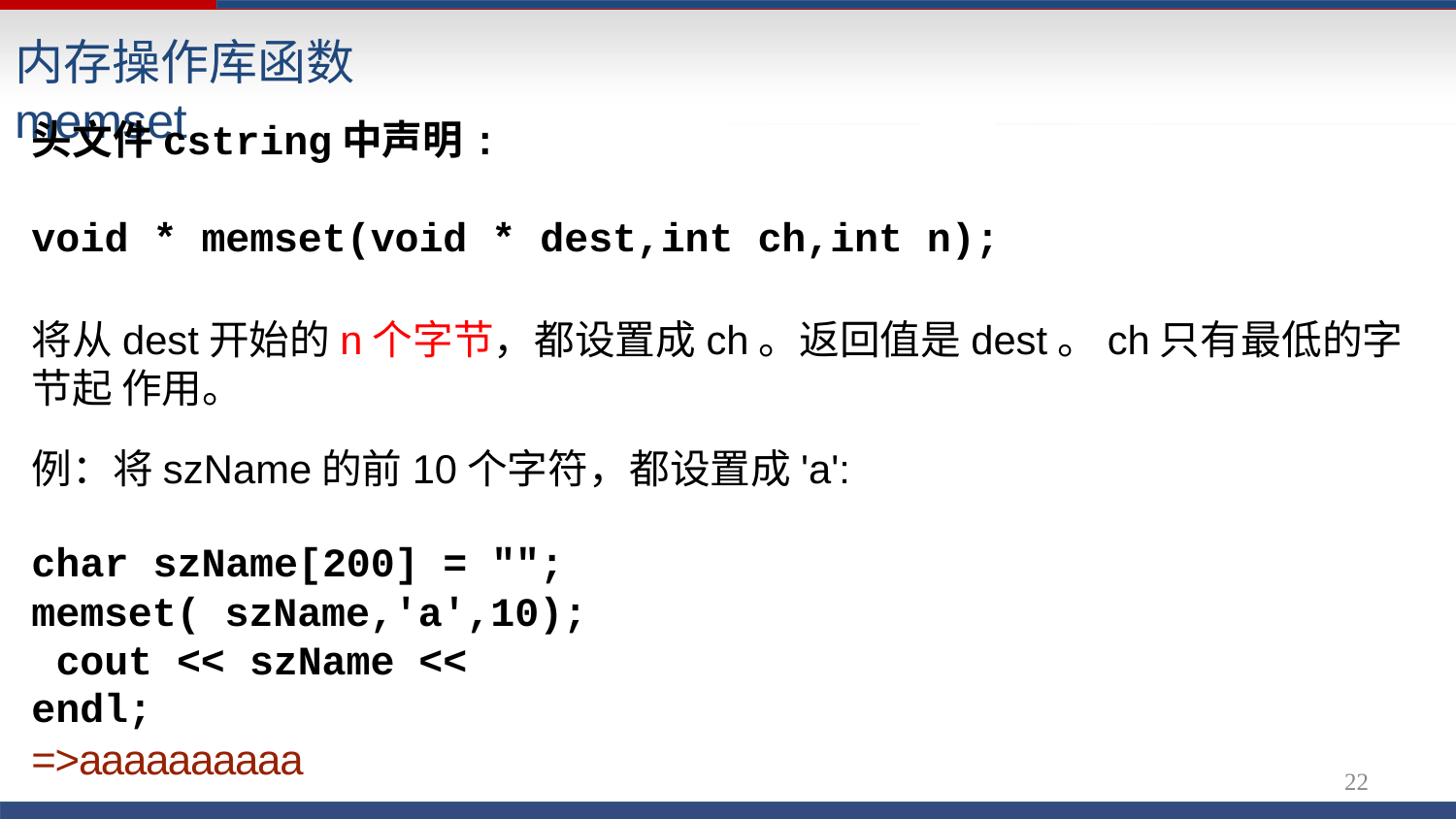

# 内存操作库函数memset
头文件cstring中声明:
void * memset(void * dest,int ch,int n);

将从dest开始的n个字节，都设置成ch。返回值是dest。ch只有最低的字节起 作用。

例：将szName的前10个字符，都设置成'a':
char szName[200] = "";  memset( szName,'a',10);  cout << szName << endl;
=>aaaaaaaaaa
22